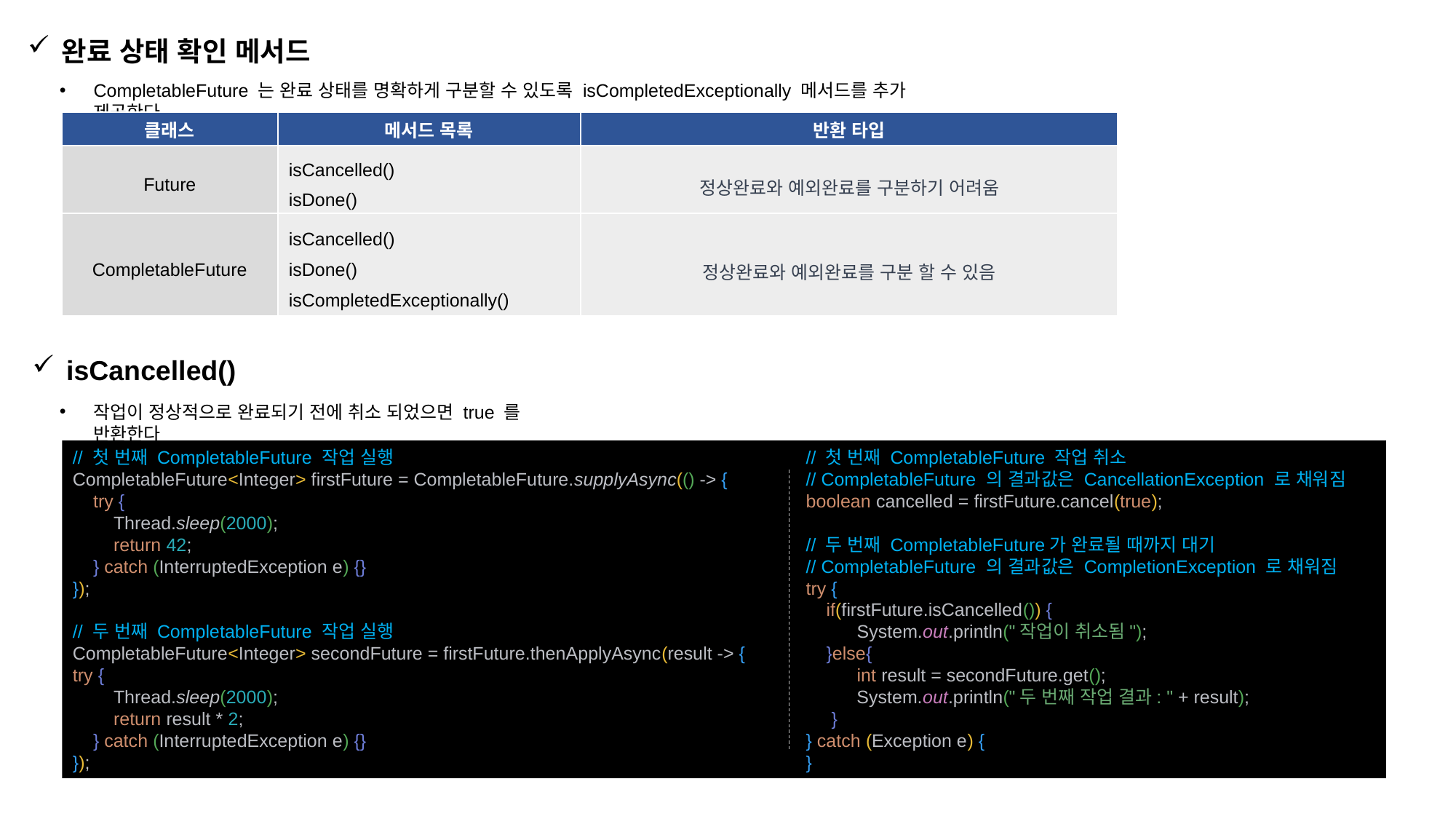

완료 상태 확인 메서드
CompletableFuture 는 완료 상태를 명확하게 구분할 수 있도록 isCompletedExceptionally 메서드를 추가 제공한다
| 클래스 | 메서드 목록 | 반환 타입 |
| --- | --- | --- |
| Future | isCancelled() isDone() | 정상완료와 예외완료를 구분하기 어려움 |
| CompletableFuture | isCancelled() isDone() isCompletedExceptionally() | 정상완료와 예외완료를 구분 할 수 있음 |
isCancelled()
작업이 정상적으로 완료되기 전에 취소 되었으면 true 를 반환한다
// 첫 번째 CompletableFuture 작업 실행
CompletableFuture<Integer> firstFuture = CompletableFuture.supplyAsync(() -> {
    try {
        Thread.sleep(2000);
        return 42;
    } catch (InterruptedException e) {}
});
// 두 번째 CompletableFuture 작업 실행
CompletableFuture<Integer> secondFuture = firstFuture.thenApplyAsync(result -> {
try {
        Thread.sleep(2000);
        return result * 2;
    } catch (InterruptedException e) {}
});
// 첫 번째 CompletableFuture 작업 취소
// CompletableFuture 의 결과값은 CancellationException 로 채워짐
boolean cancelled = firstFuture.cancel(true);
// 두 번째 CompletableFuture가 완료될 때까지 대기
// CompletableFuture 의 결과값은 CompletionException 로 채워짐
try {
    if(firstFuture.isCancelled()) {
          System.out.println("작업이 취소됨");
    }else{
          int result = secondFuture.get();
          System.out.println("두 번째 작업 결과: " + result);
     }
} catch (Exception e) {
}